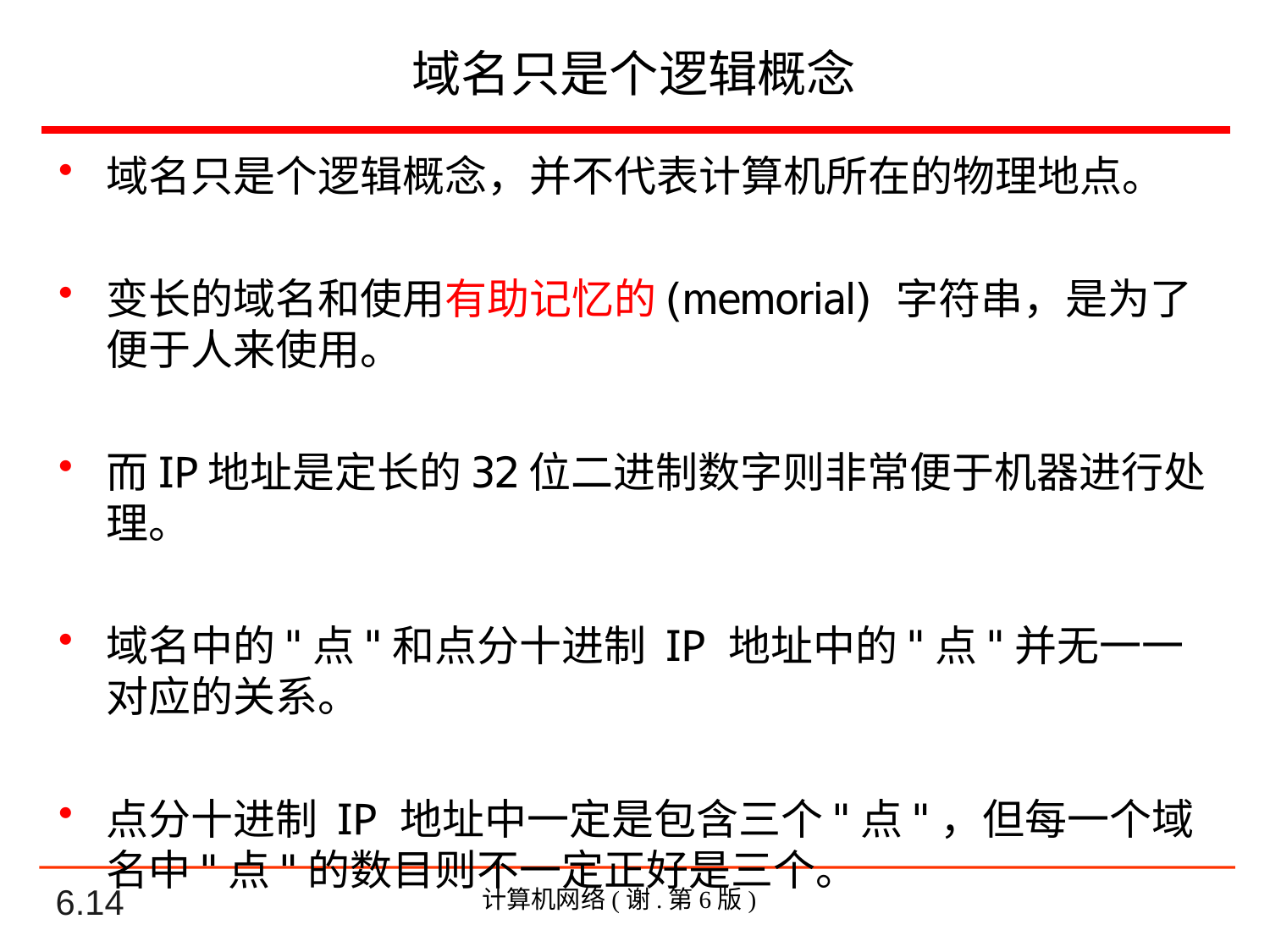

# 域名只是个逻辑概念
域名只是个逻辑概念，并不代表计算机所在的物理地点。

变长的域名和使用有助记忆的(memorial) 字符串，是为了便于人来使用。

而IP地址是定长的32位二进制数字则非常便于机器进行处理。

域名中的"点"和点分十进制 IP 地址中的"点"并无一一对应的关系。

点分十进制 IP 地址中一定是包含三个"点"，但每一个域名中"点"的数目则不一定正好是三个。